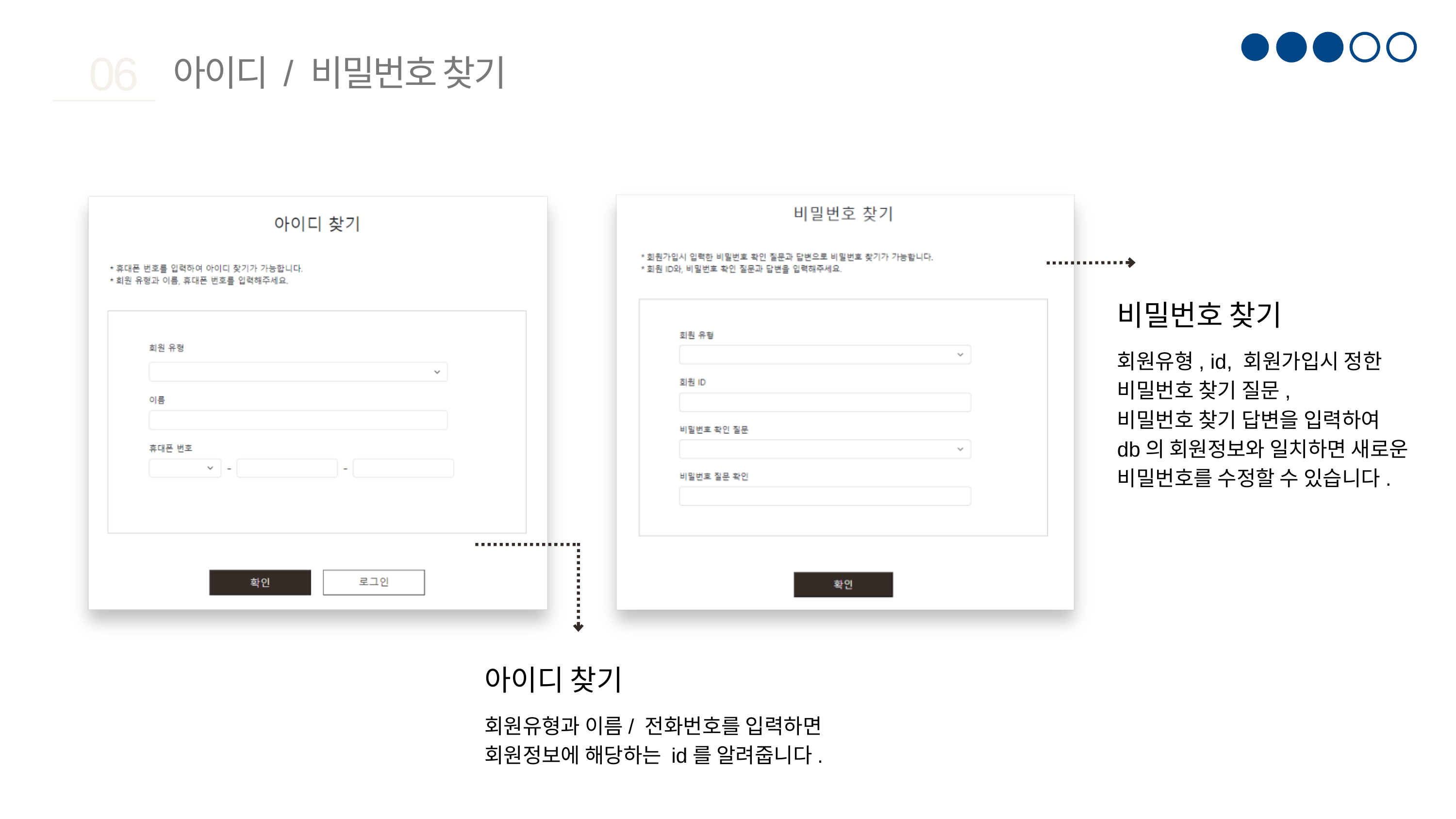

06
아이디 / 비밀번호 찾기

비밀번호 찾기
회원유형, id, 회원가입시 정한
비밀번호 찾기 질문,
비밀번호 찾기 답변을 입력하여
db의 회원정보와 일치하면 새로운 비밀번호를 수정할 수 있습니다.

아이디 찾기
회원유형과 이름/ 전화번호를 입력하면 회원정보에 해당하는 id를 알려줍니다.